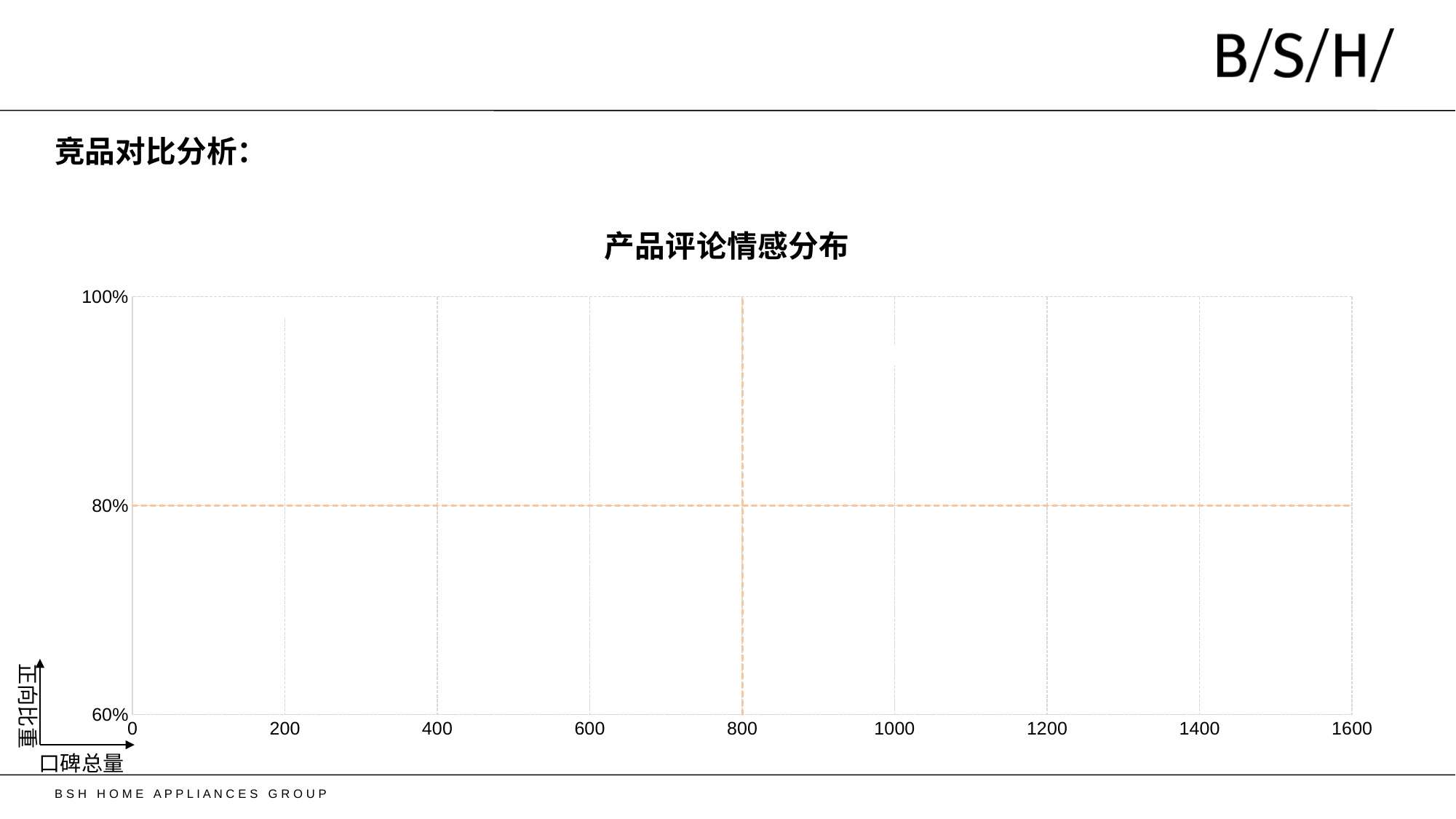

# 竞品对比分析：

### Chart: 产品评论情感分布

| Category | 正向 |  |  |
|---|---|---|---|
正向比重
口碑总量